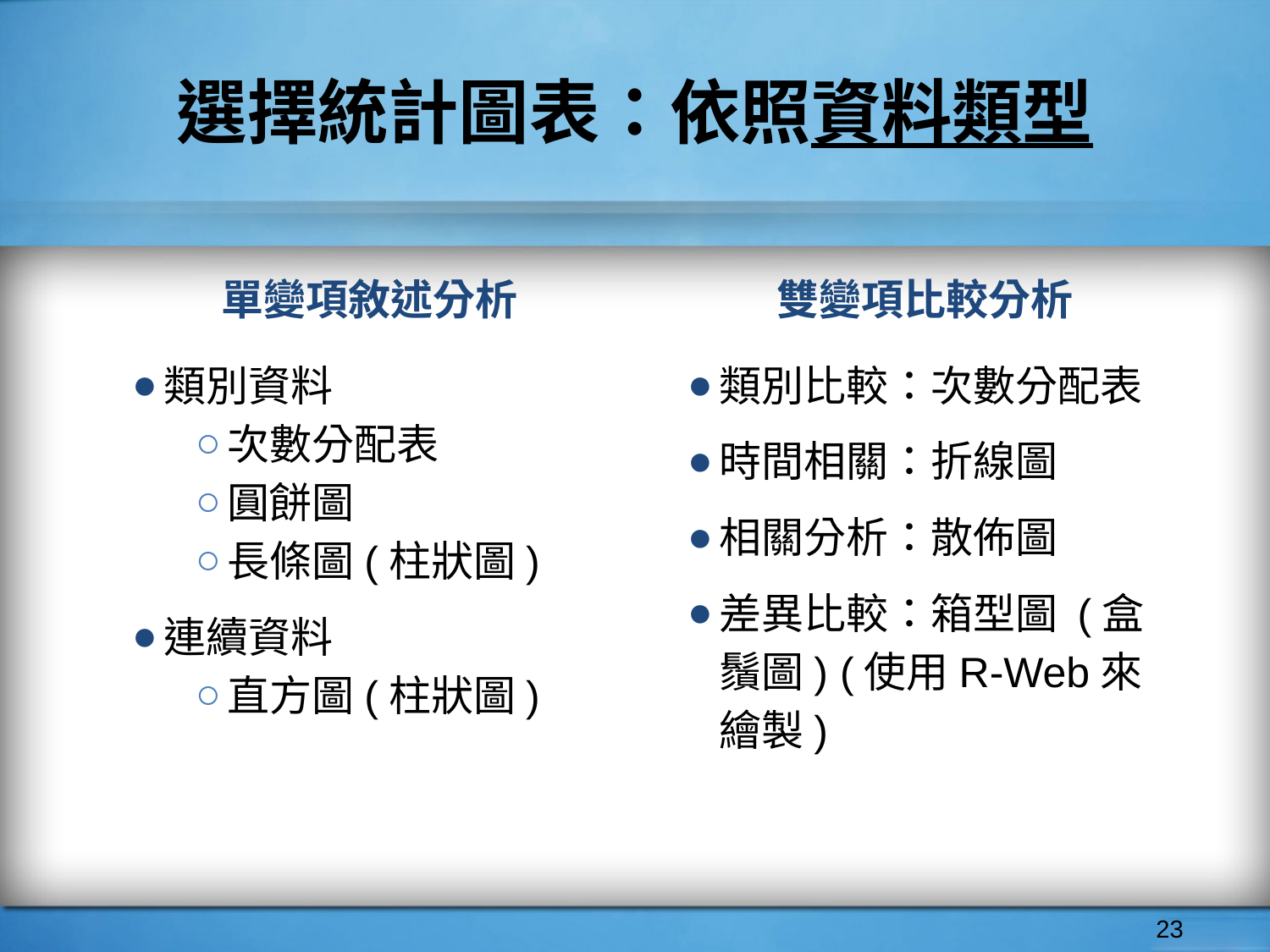

# 選擇統計圖表：依照資料類型
單變項敘述分析
雙變項比較分析
類別資料
次數分配表
圓餅圖
長條圖(柱狀圖)
連續資料
直方圖(柱狀圖)
類別比較：次數分配表
時間相關：折線圖
相關分析：散佈圖
差異比較：箱型圖 (盒鬚圖) (使用R-Web來繪製)
23